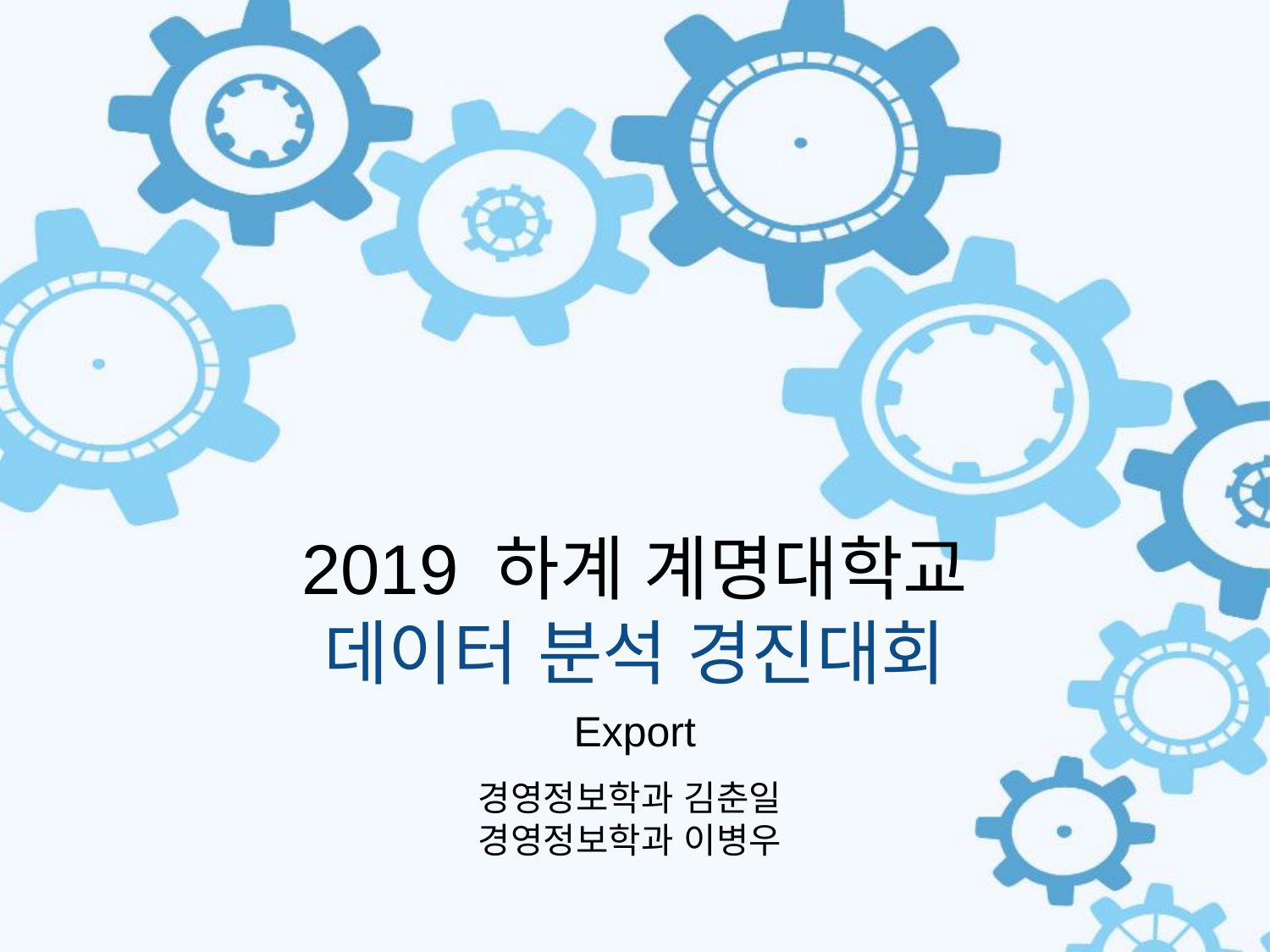

2019 하계 계명대학교
데이터 분석 경진대회

Export

경영정보학과 김춘일
경영정보학과 이병우